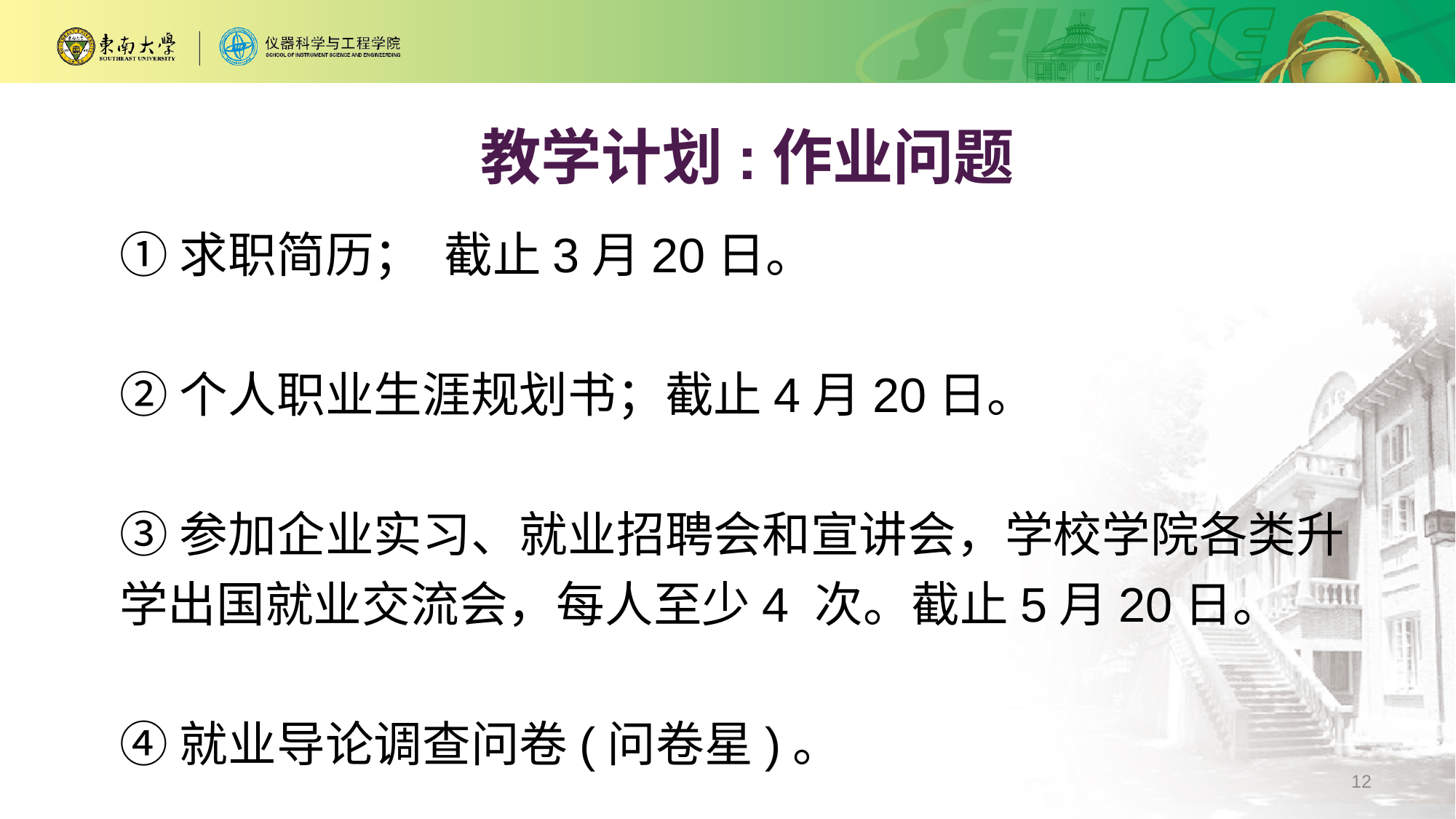

教学计划:作业问题
①求职简历；  截止3月20日。

②个人职业生涯规划书；截止4月20日。

③参加企业实习、就业招聘会和宣讲会，学校学院各类升学出国就业交流会，每人至少4 次。截止5月20日。

④就业导论调查问卷(问卷星)。
12